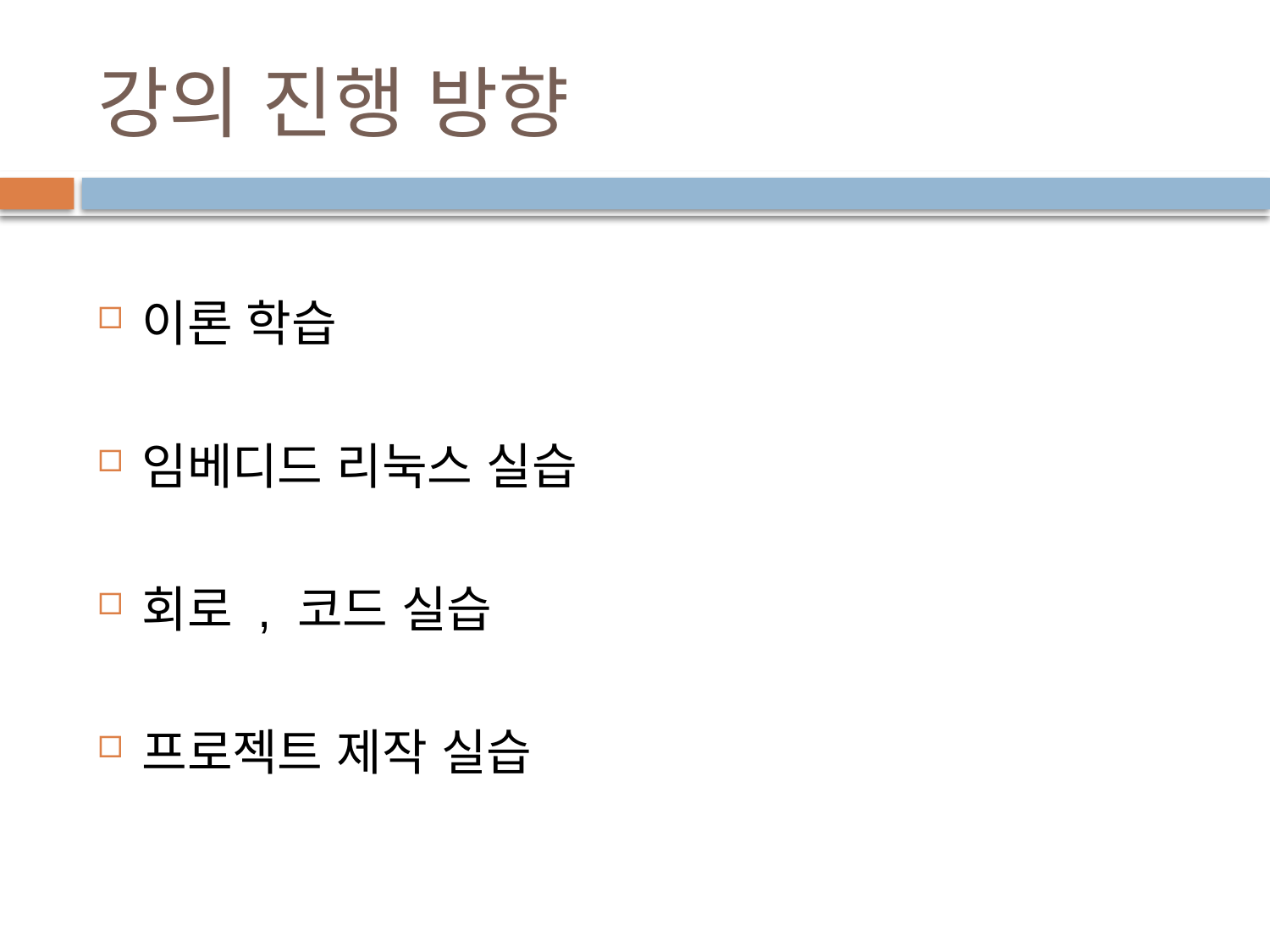

# 강의 진행 방향
이론 학습

임베디드 리눅스 실습

회로 , 코드 실습

프로젝트 제작 실습